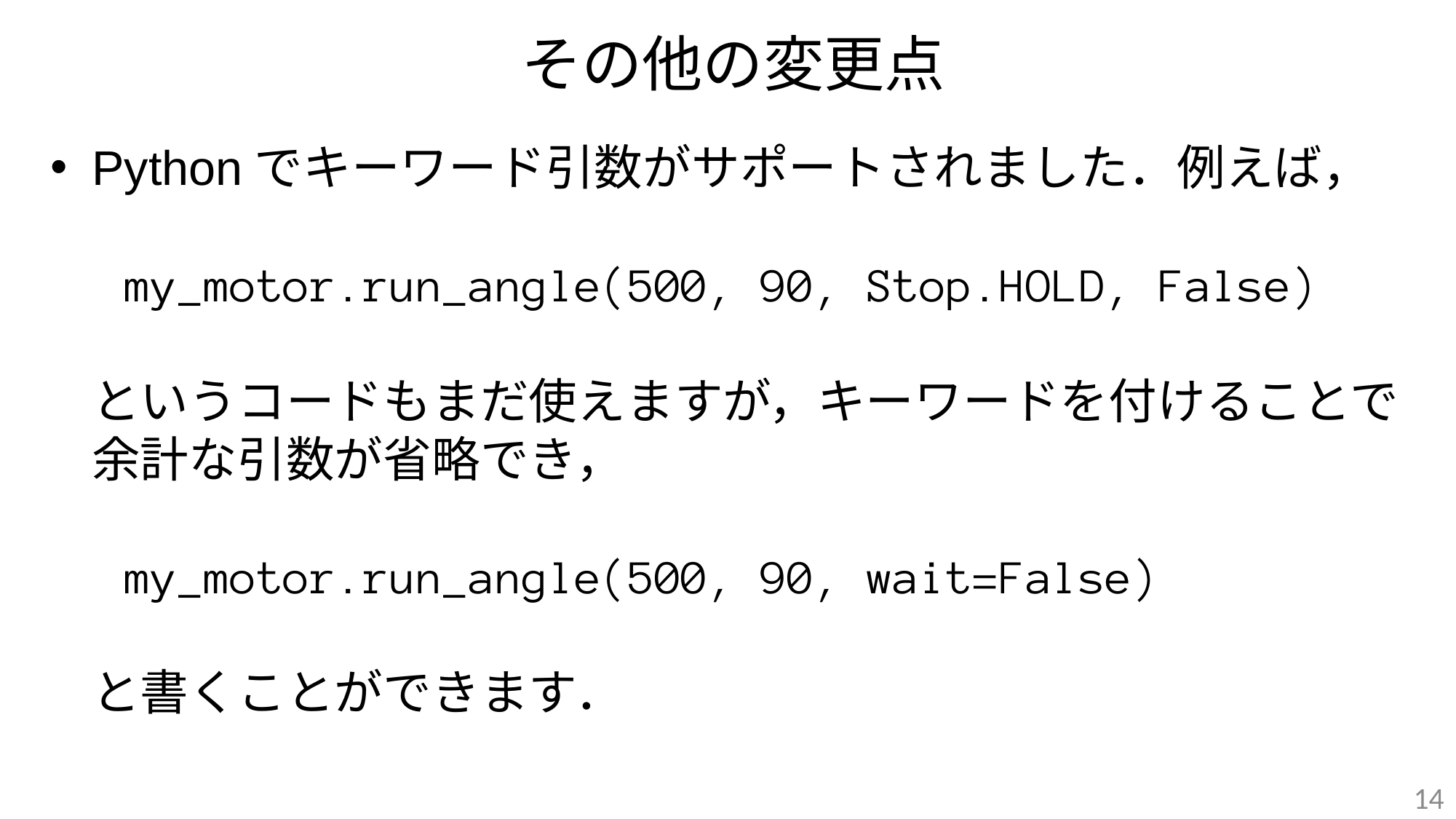

# その他の変更点
Pythonでキーワード引数がサポートされました．例えば，
  my_motor.run_angle(500, 90, Stop.HOLD, False)
というコードもまだ使えますが，キーワードを付けることで
余計な引数が省略でき，
  my_motor.run_angle(500, 90, wait=False)
と書くことができます．

14